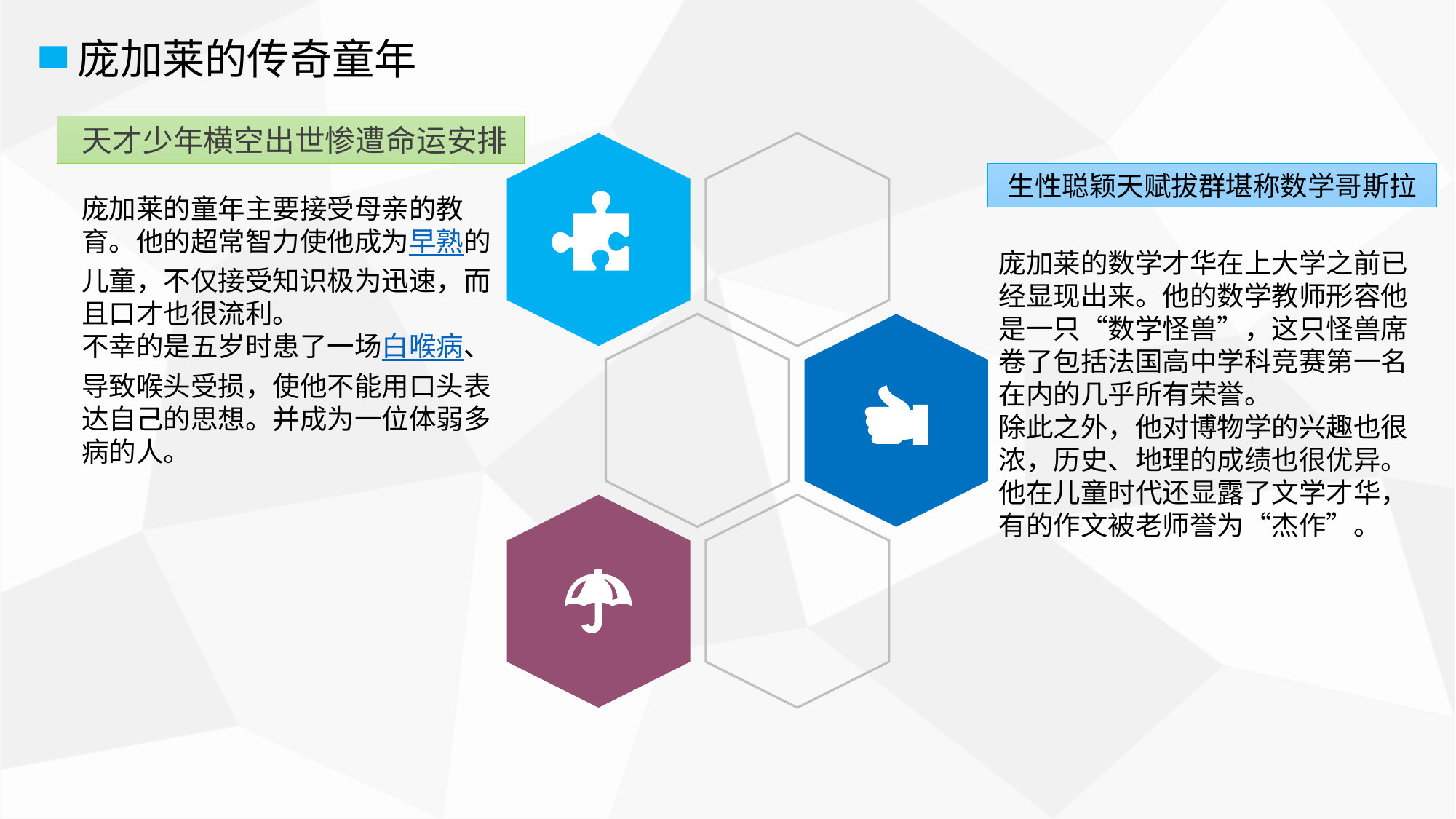

庞加莱的传奇童年

   天才少年横空出世惨遭命运安排

生性聪颖天赋拔群堪称数学哥斯拉
庞加莱的童年主要接受母亲的教育。他的超常智力使他成为早熟的儿童，不仅接受知识极为迅速，而且口才也很流利。
不幸的是五岁时患了一场白喉病、导致喉头受损，使他不能用口头表达自己的思想。并成为一位体弱多病的人。

庞加莱的数学才华在上大学之前已经显现出来。他的数学教师形容他是一只“数学怪兽”，这只怪兽席卷了包括法国高中学科竞赛第一名在内的几乎所有荣誉。
除此之外，他对博物学的兴趣也很浓，历史、地理的成绩也很优异。他在儿童时代还显露了文学才华，有的作文被老师誉为“杰作”。